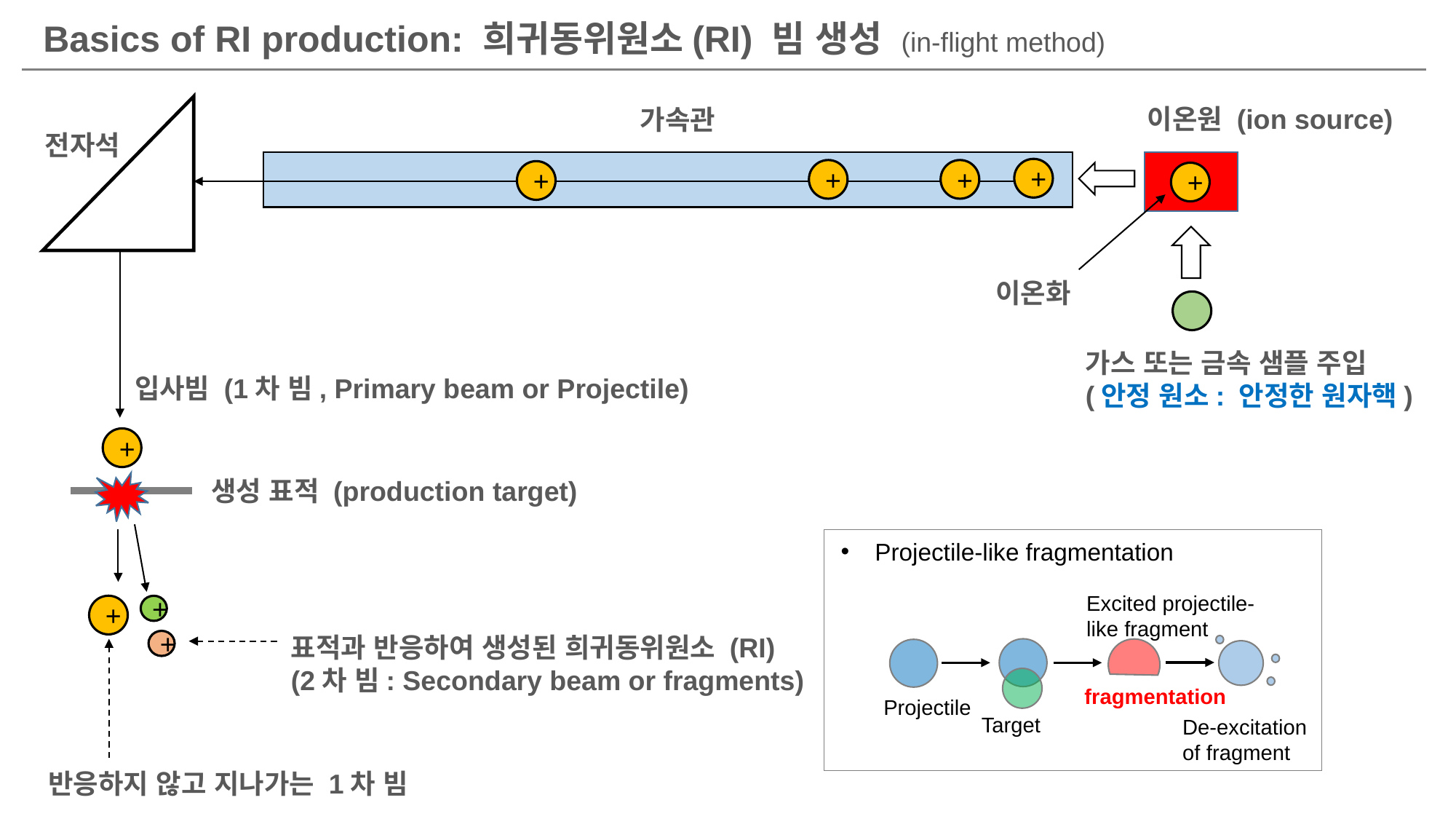

Basics of RI production: 희귀동위원소(RI) 빔 생성 (in-flight method)
이온원 (ion source)
가속관

전자석

+
+
+
+
+

이온화

가스 또는 금속 샘플 주입
(안정 원소: 안정한 원자핵)
입사빔 (1차 빔, Primary beam or Projectile)
+
생성 표적 (production target)

Projectile-like fragmentation
Excited projectile-like fragment
+
+
표적과 반응하여 생성된 희귀동위원소 (RI)
(2차 빔: Secondary beam or fragments)
+

fragmentation
Projectile
Target
De-excitation of fragment
반응하지 않고 지나가는 1차 빔